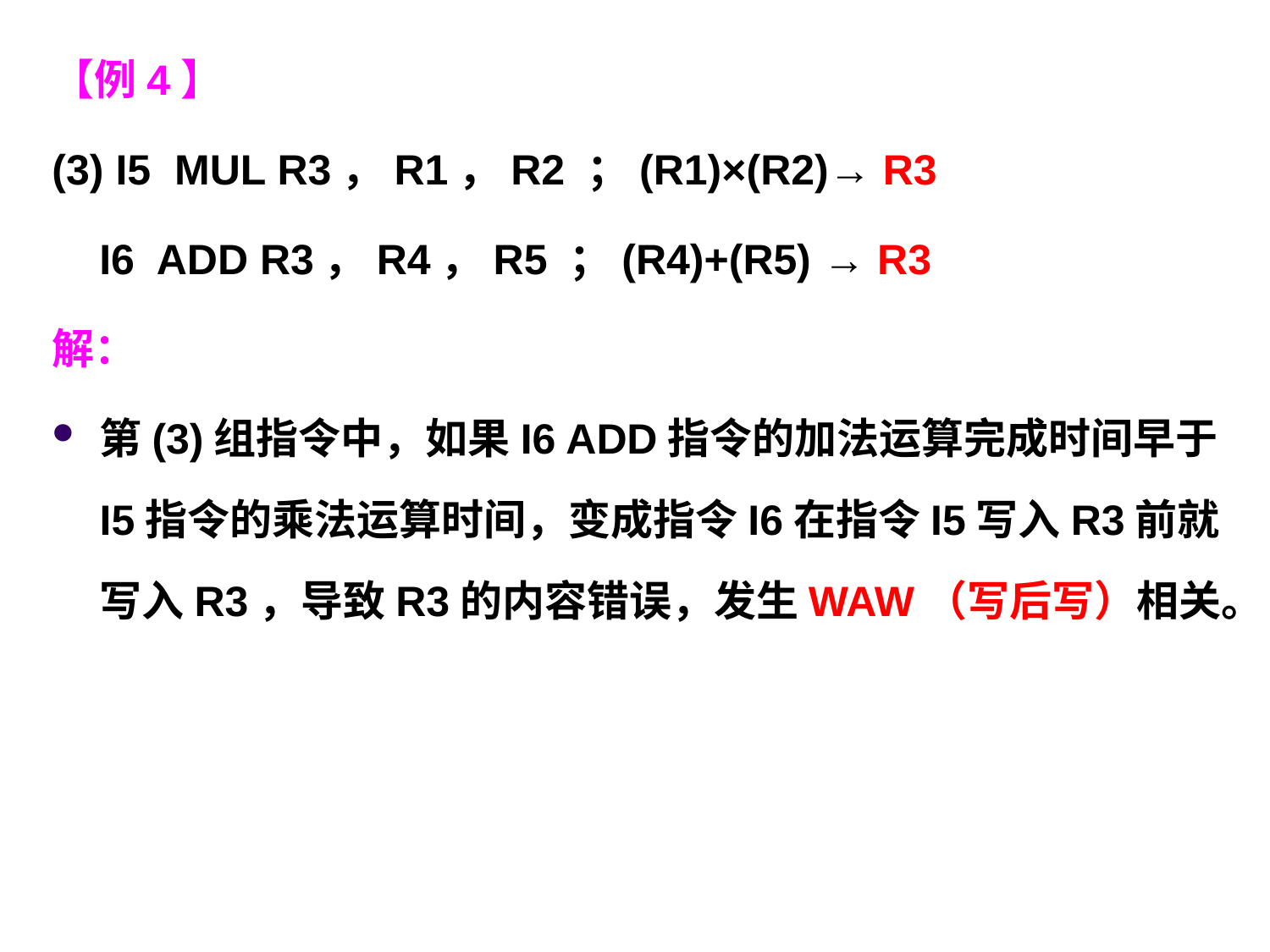

【例4】
(3) I5  MUL R3，R1，R2 ；(R1)×(R2)→ R3
    I6  ADD R3，R4，R5 ；(R4)+(R5) → R3
解：
第(3)组指令中，如果I6 ADD指令的加法运算完成时间早于I5指令的乘法运算时间，变成指令I6在指令I5写入R3前就写入R3，导致R3的内容错误，发生WAW（写后写）相关。

114